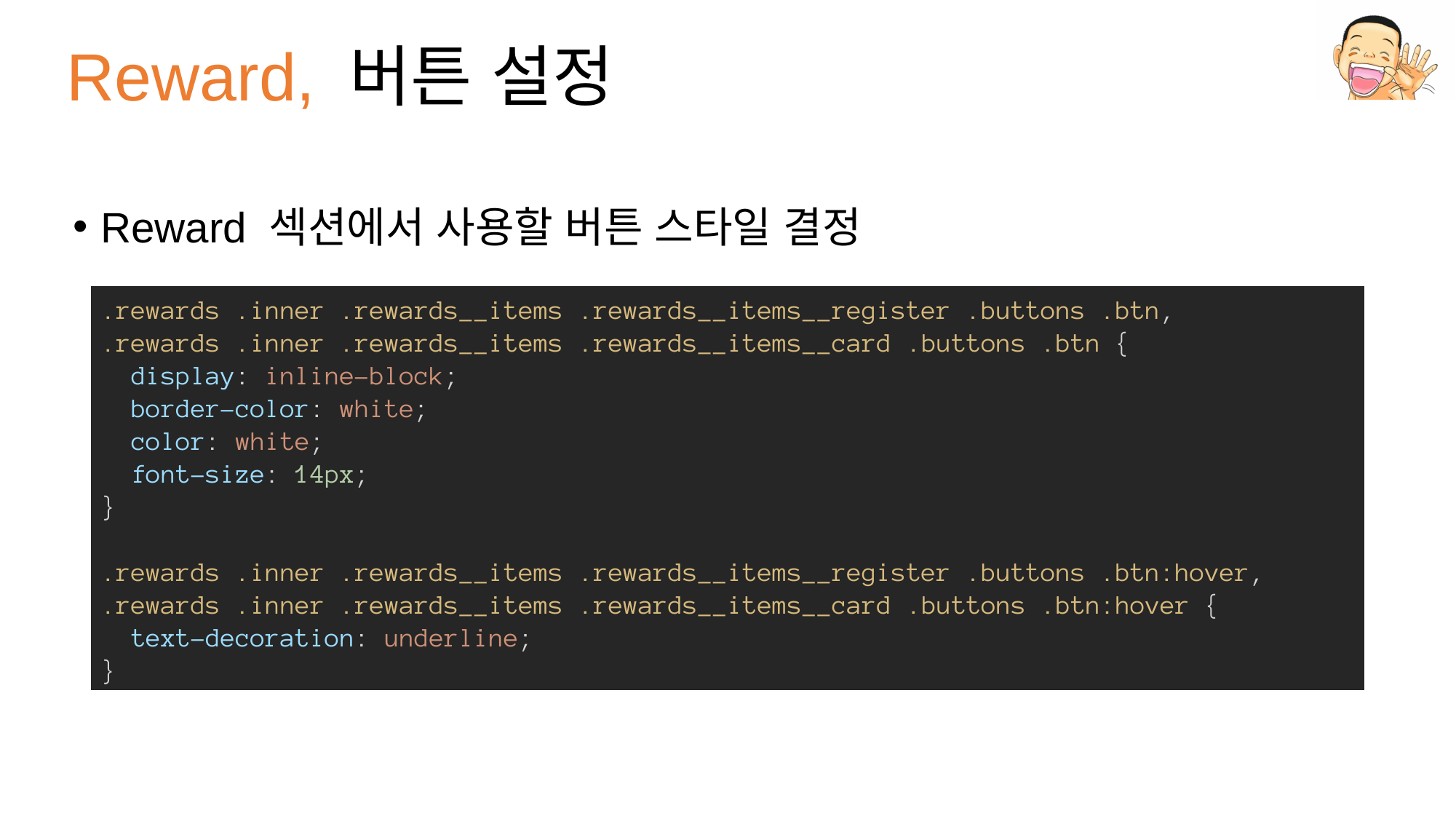

# Reward, 버튼 설정
Reward 섹션에서 사용할 버튼 스타일 결정
.rewards .inner .rewards__items .rewards__items__register .buttons .btn,
.rewards .inner .rewards__items .rewards__items__card .buttons .btn {
  display: inline-block;
  border-color: white;
  color: white;
  font-size: 14px;
}
.rewards .inner .rewards__items .rewards__items__register .buttons .btn:hover,
.rewards .inner .rewards__items .rewards__items__card .buttons .btn:hover {
  text-decoration: underline;
}